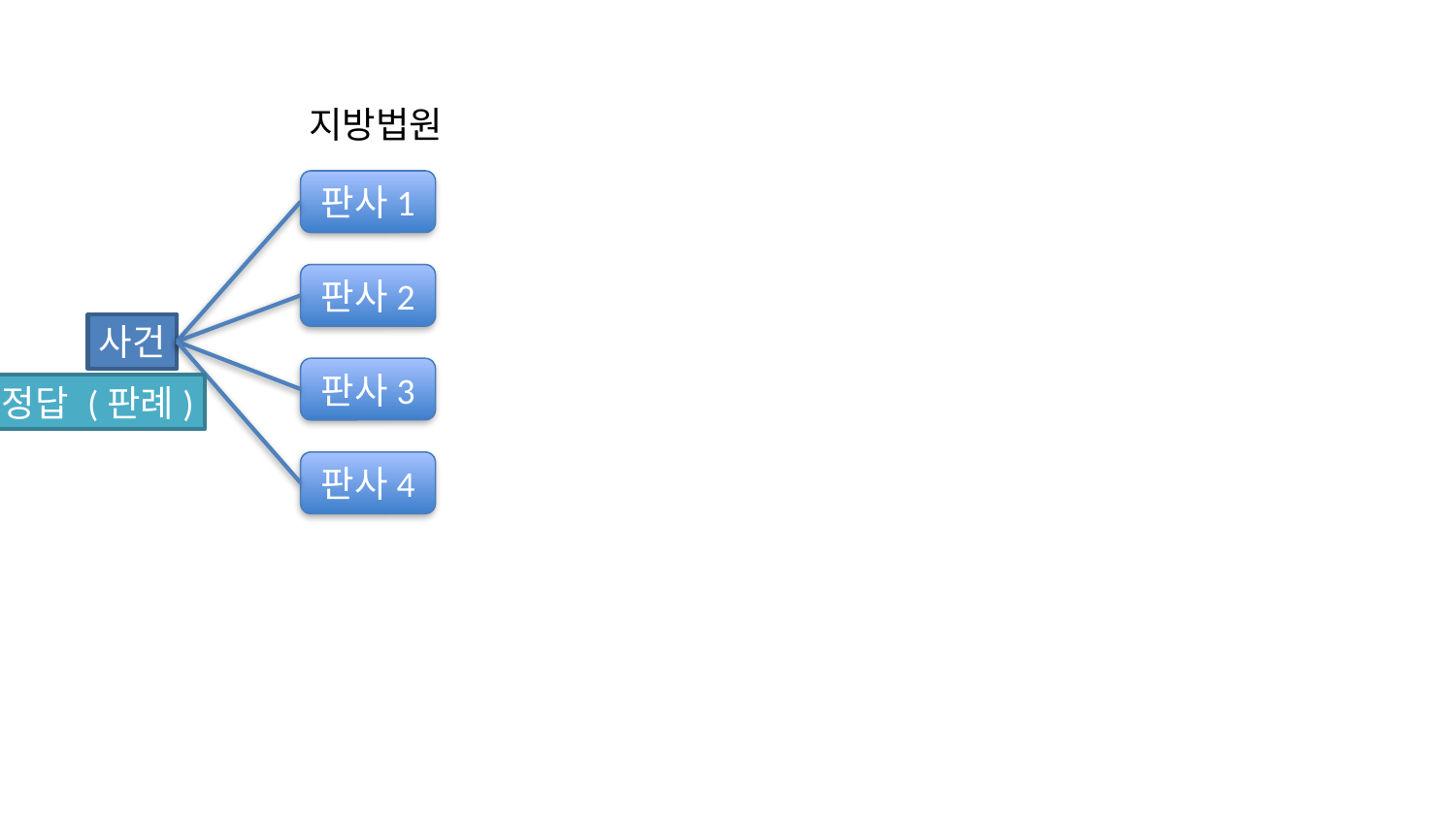

지방법원
판사1
판사2
판사3
판사4
사건
정답 (판례)